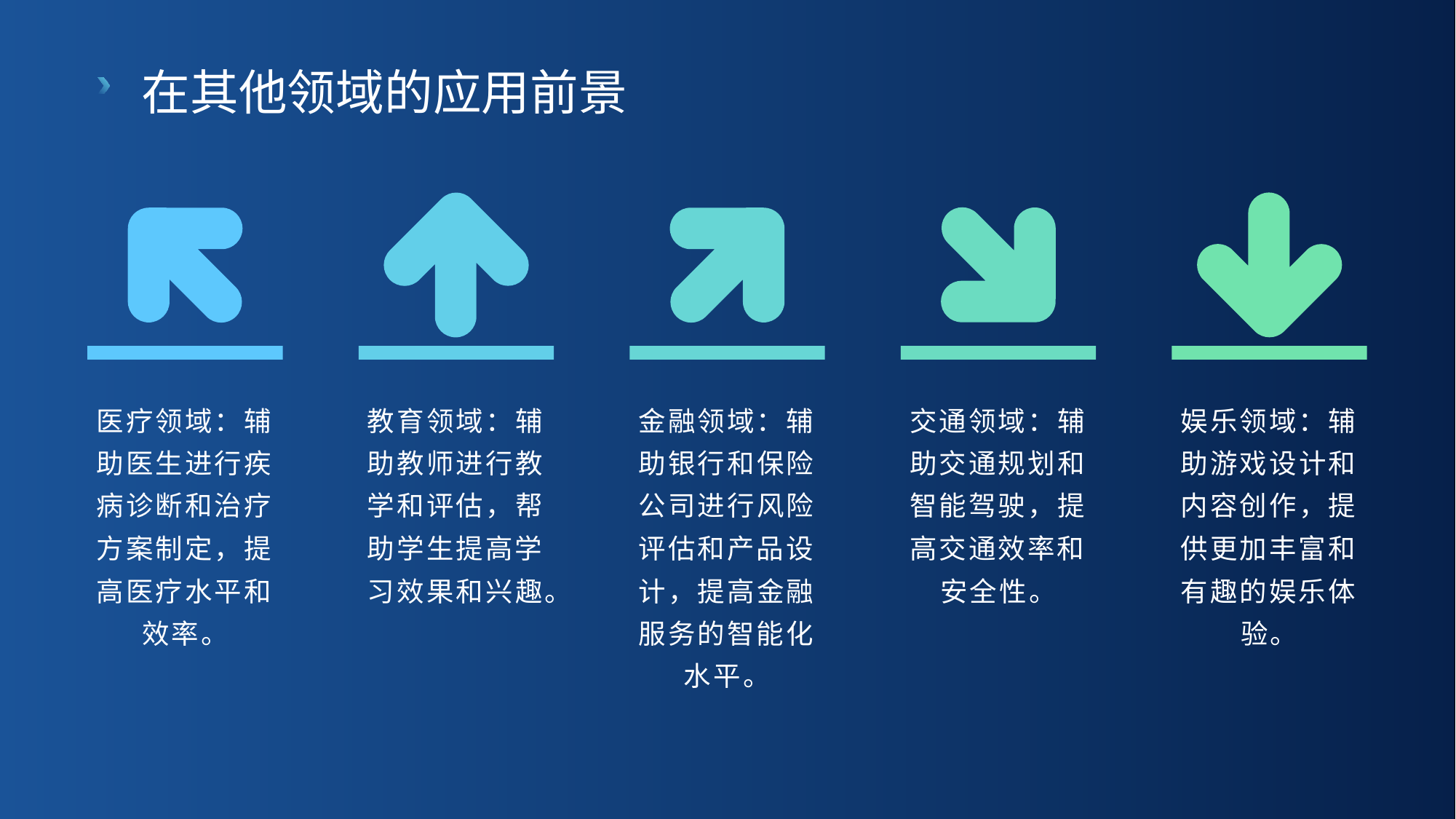

在其他领域的应用前景

医疗领域：辅助医生进行疾病诊断和治疗方案制定，提高医疗水平和效率。
教育领域：辅助教师进行教学和评估，帮助学生提高学习效果和兴趣。
金融领域：辅助银行和保险公司进行风险评估和产品设计，提高金融服务的智能化水平。
交通领域：辅助交通规划和智能驾驶，提高交通效率和安全性。
娱乐领域：辅助游戏设计和内容创作，提供更加丰富和有趣的娱乐体验。